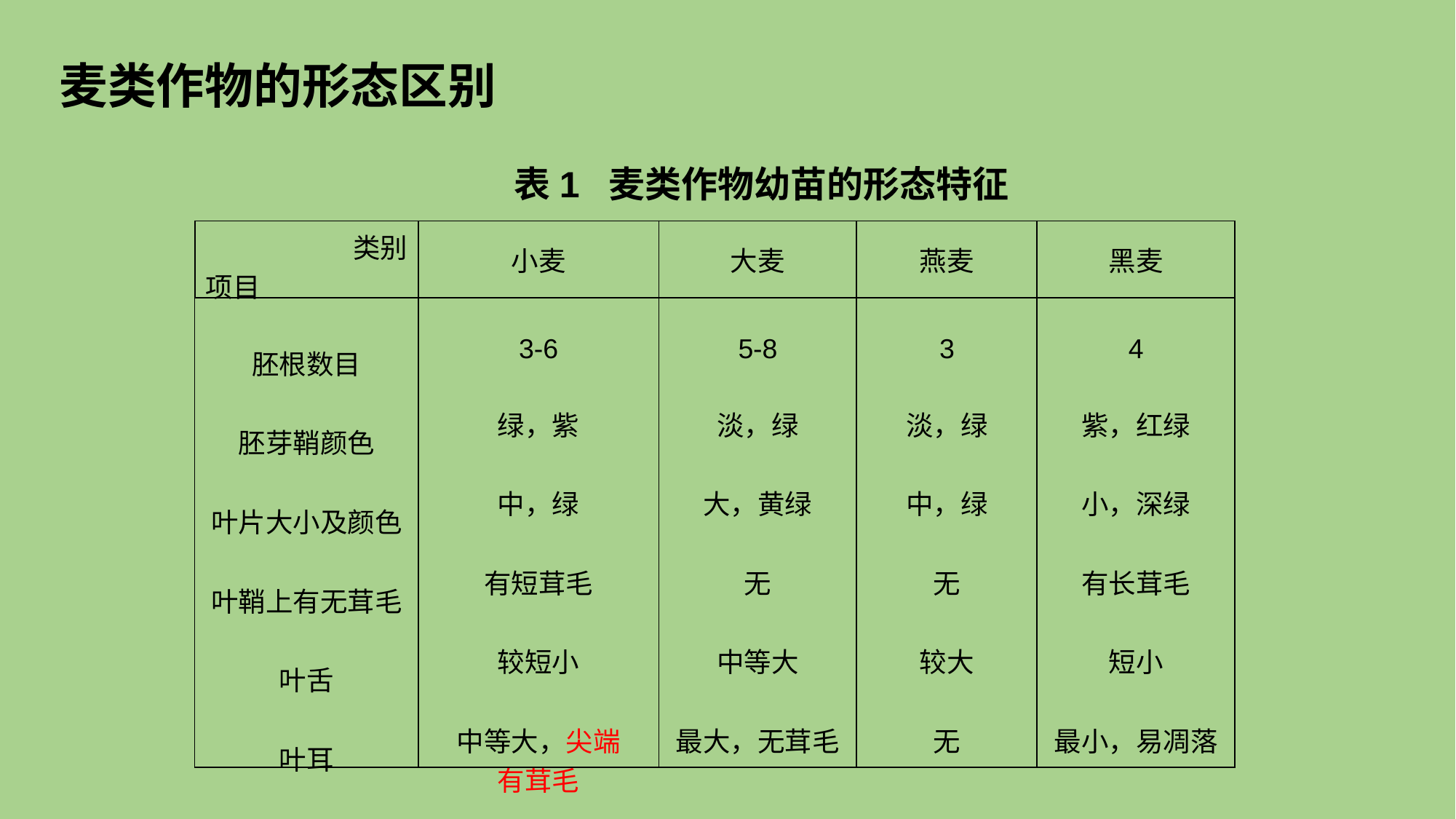

麦类作物的形态区别
表1  麦类作物幼苗的形态特征
| 类别 项目 | 小麦 | 大麦 | 燕麦 | 黑麦 |
| --- | --- | --- | --- | --- |
| 胚根数目 胚芽鞘颜色 叶片大小及颜色 叶鞘上有无茸毛 叶舌 叶耳 | 3-6 绿，紫 中，绿 有短茸毛 较短小 中等大，尖端 有茸毛 | 5-8 淡，绿 大，黄绿 无 中等大 最大，无茸毛 | 3 淡，绿 中，绿 无 较大 无 | 4 紫，红绿 小，深绿 有长茸毛 短小 最小，易凋落 |